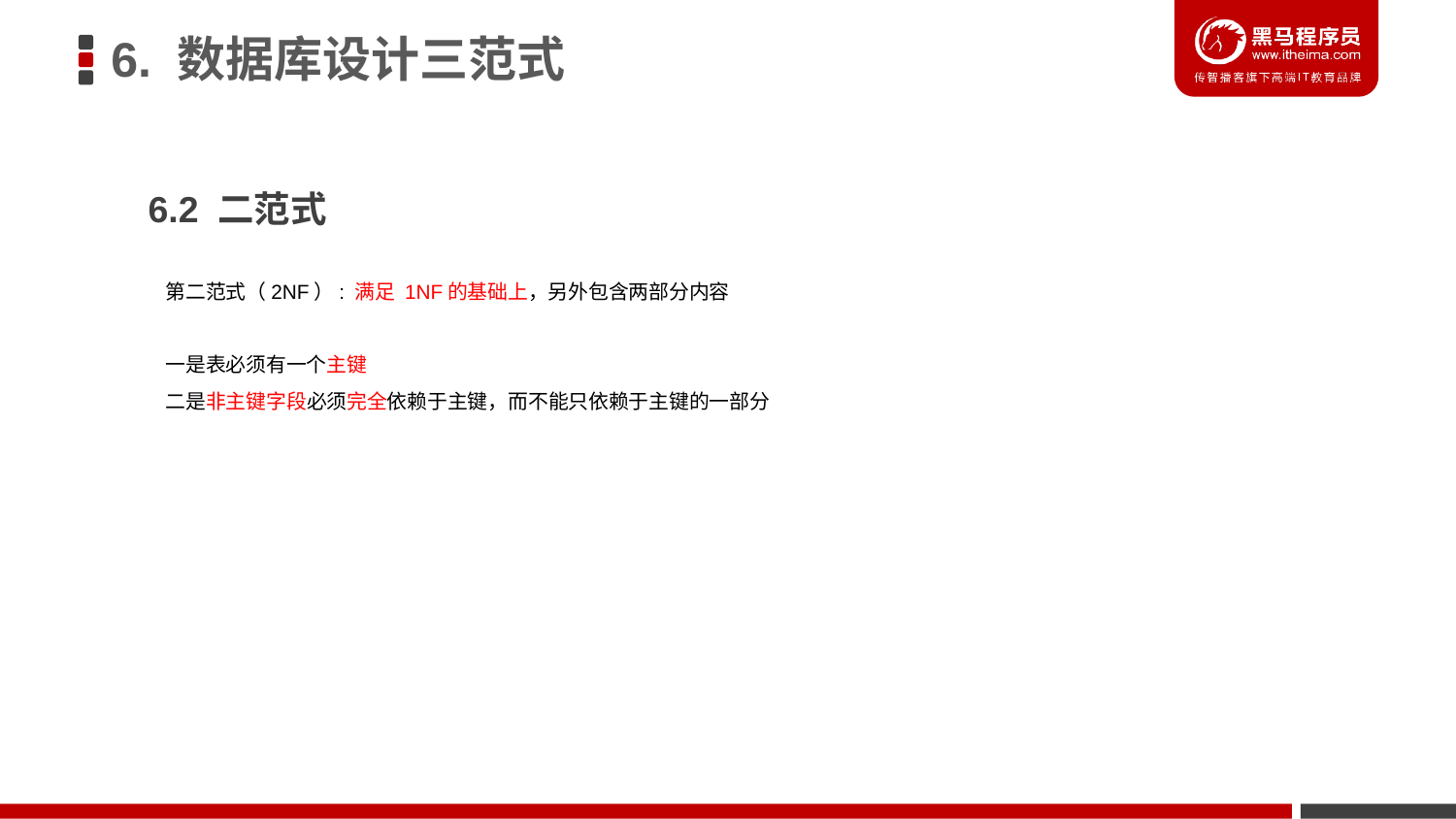

6. 数据库设计三范式
6.2 二范式
第二范式（2NF）: 满足 1NF的基础上，另外包含两部分内容

一是表必须有一个主键
二是非主键字段必须完全依赖于主键，而不能只依赖于主键的一部分